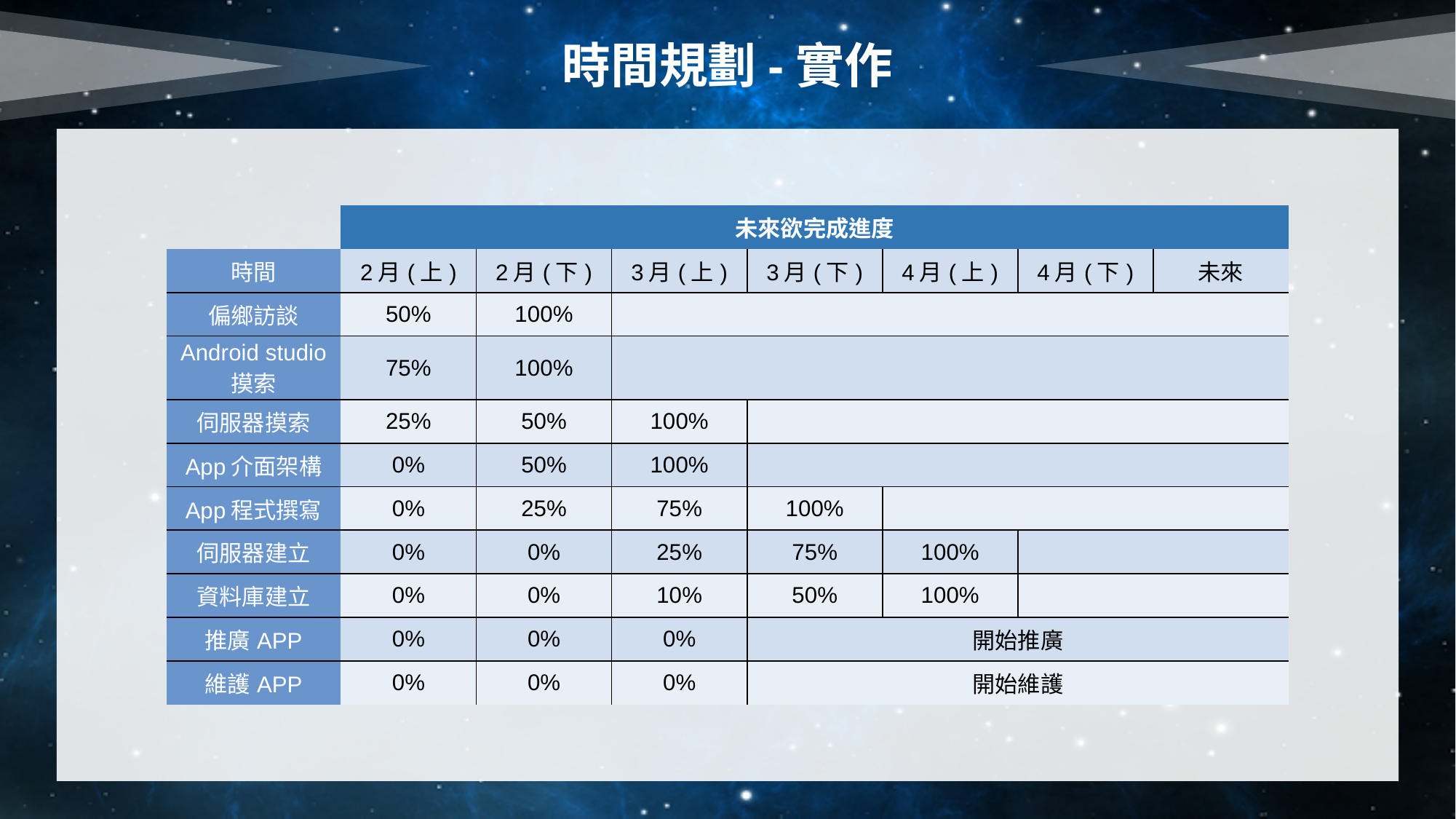

時間規劃-實作

|  | 未來欲完成進度 |  |  |  |  |  |  |
| --- | --- | --- | --- | --- | --- | --- | --- |
| 時間 | 2月(上) | 2月(下) | 3月(上) | 3月(下) | 4月(上) | 4月(下) | 未來 |
| 偏鄉訪談 | 50% | 100% |  |  |  |  |  |
| Android studio 摸索 | 75% | 100% |  |  |  |  |  |
| 伺服器摸索 | 25% | 50% | 100% |  |  |  |  |
| App介面架構 | 0% | 50% | 100% |  |  |  |  |
| App程式撰寫 | 0% | 25% | 75% | 100% |  |  |  |
| 伺服器建立 | 0% | 0% | 25% | 75% | 100% |  |  |
| 資料庫建立 | 0% | 0% | 10% | 50% | 100% |  |  |
| 推廣APP | 0% | 0% | 0% | 開始推廣 |  |  |  |
| 維護APP | 0% | 0% | 0% | 開始維護 |  |  |  |